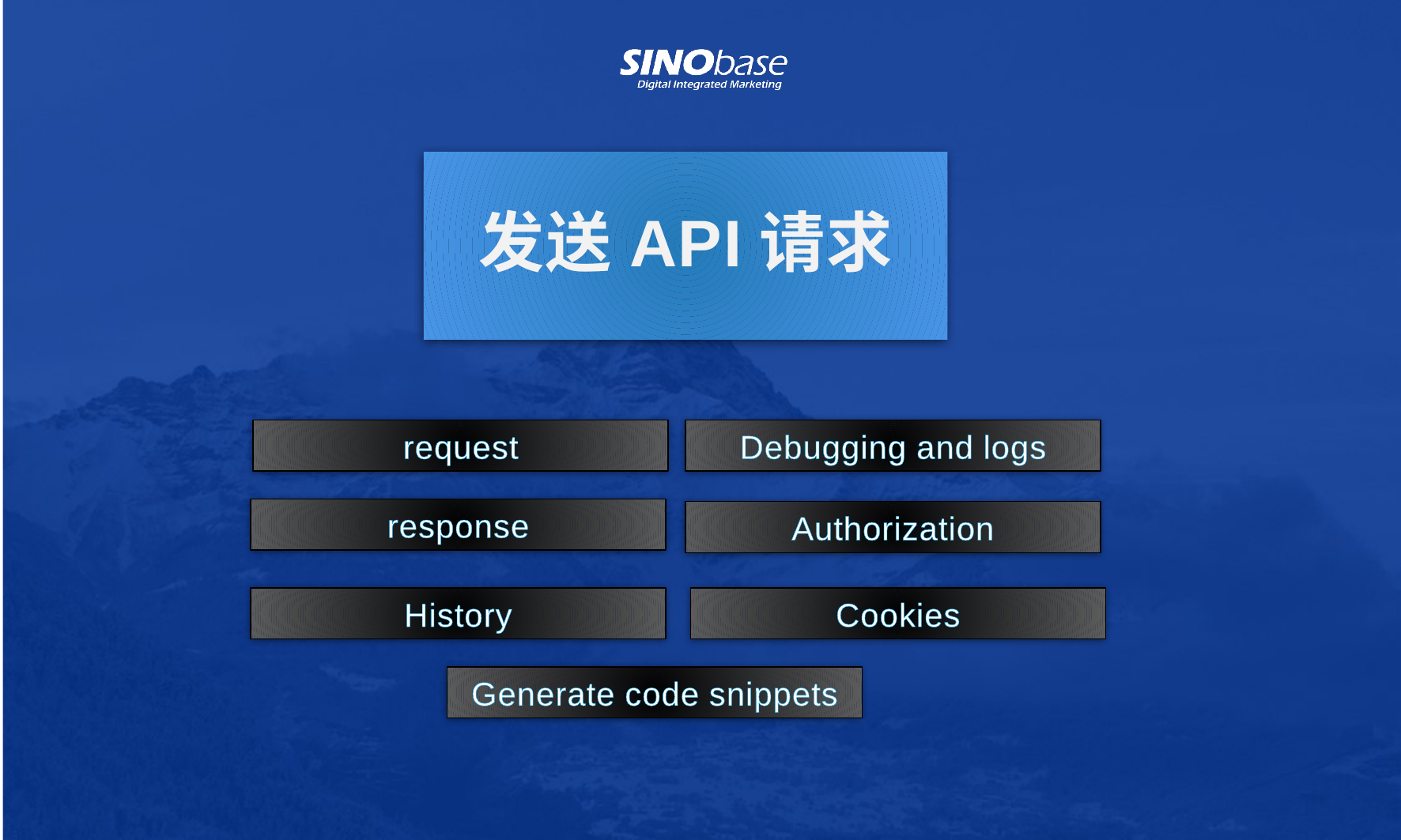

# 发送Api请求
request
Debugging and logs
response
Authorization
History
Cookies
Generate code snippets